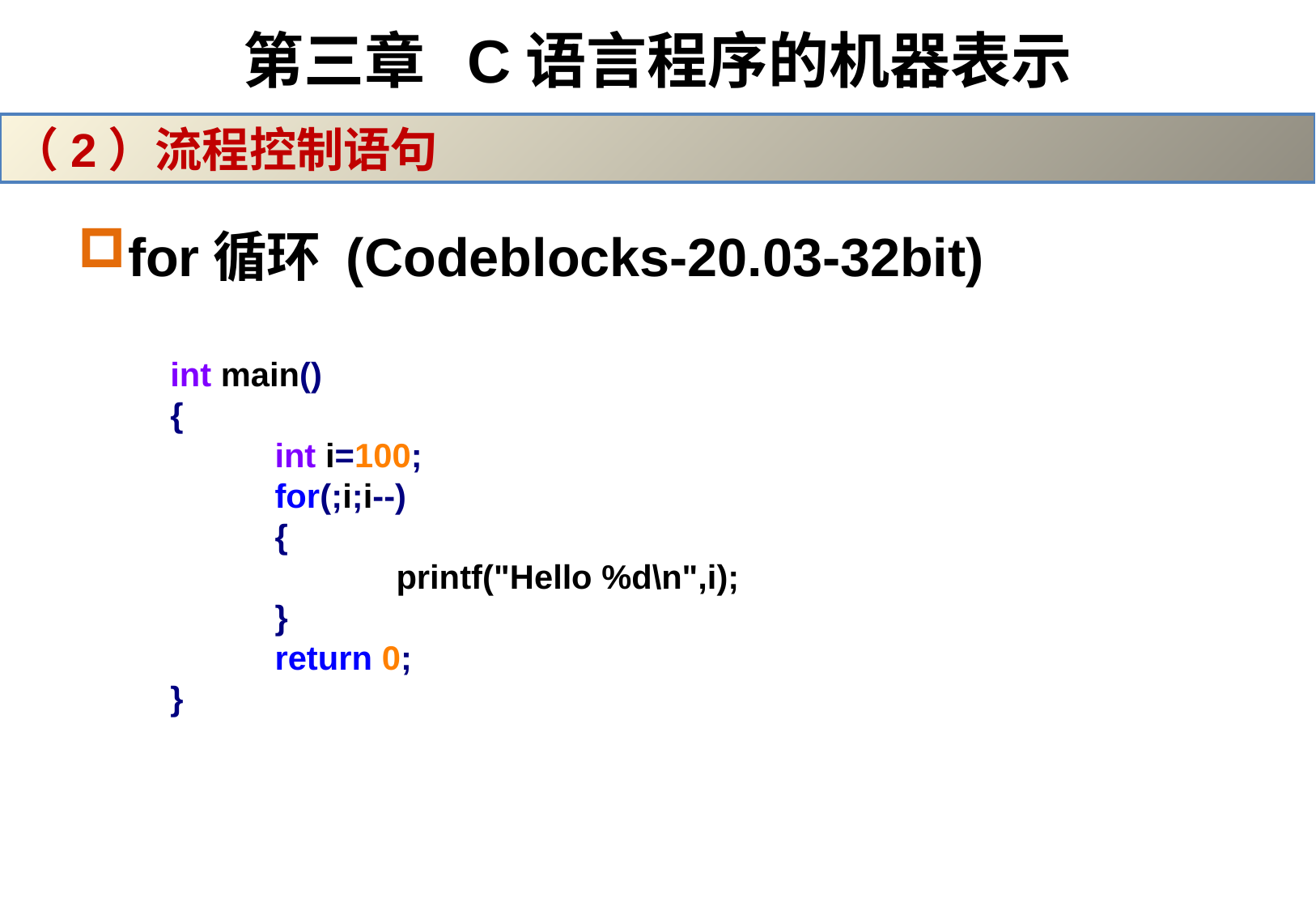

# 第三章  C语言程序的机器表示
（2）流程控制语句
for循环 (Codeblocks-20.03-32bit)
int main()
{
	int i=100;
	for(;i;i--)
	{
		printf("Hello %d\n",i);
	}
	return 0;
}